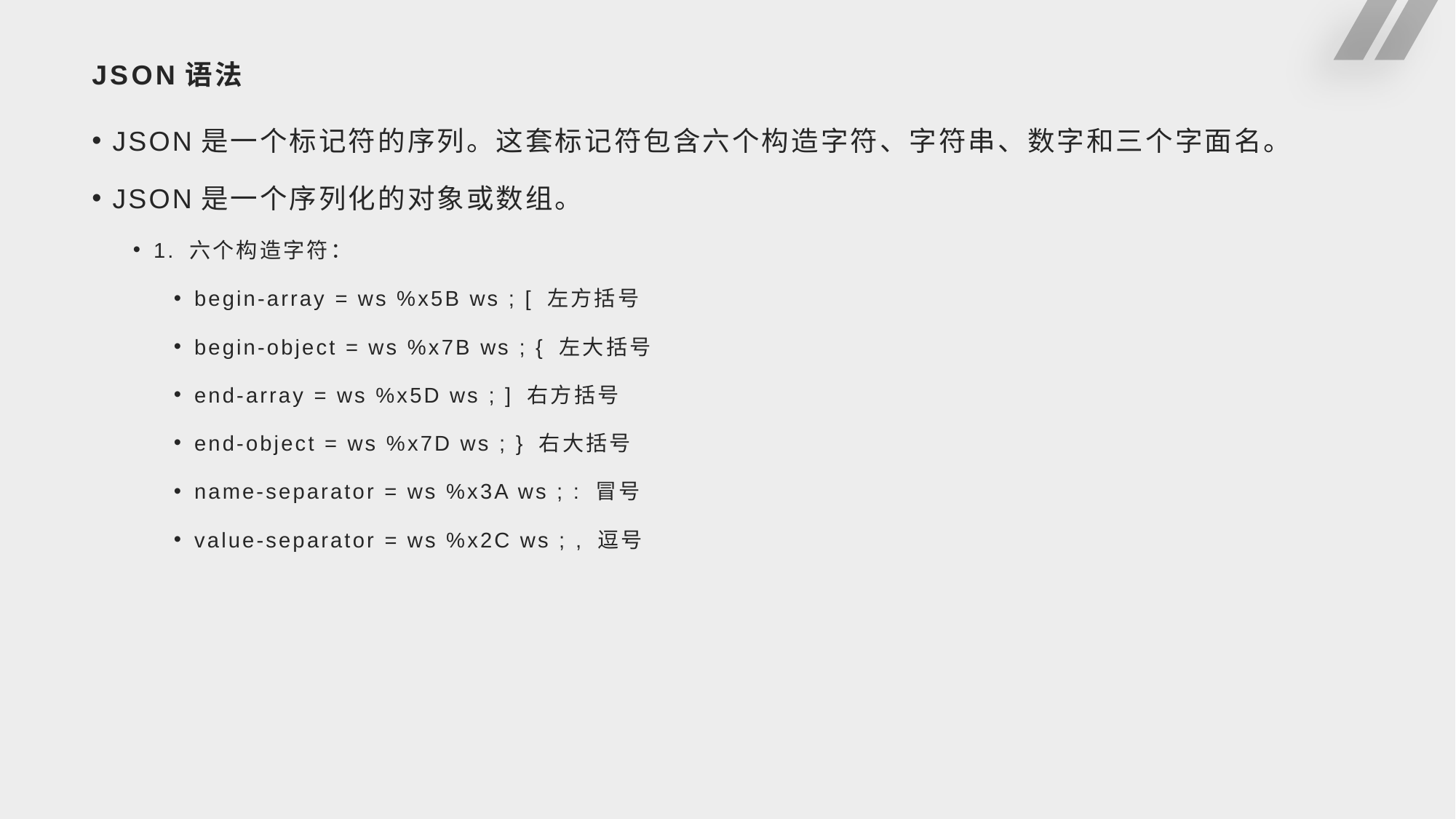

# JSON语法
JSON是一个标记符的序列。这套标记符包含六个构造字符、字符串、数字和三个字面名。
JSON是一个序列化的对象或数组。
1. 六个构造字符：
begin-array = ws %x5B ws ; [ 左方括号
begin-object = ws %x7B ws ; { 左大括号
end-array = ws %x5D ws ; ] 右方括号
end-object = ws %x7D ws ; } 右大括号
name-separator = ws %x3A ws ; : 冒号
value-separator = ws %x2C ws ; , 逗号